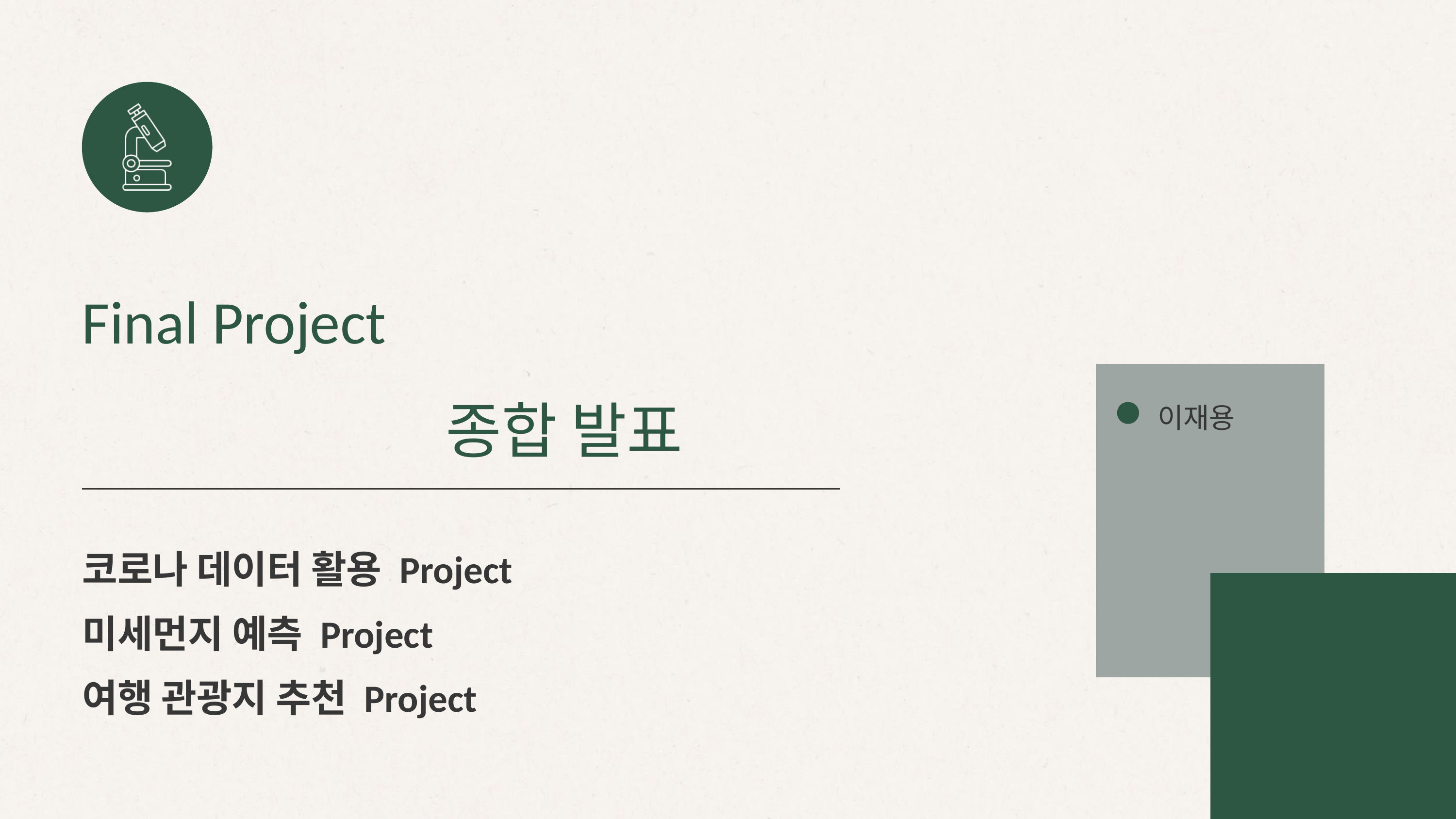

Final Project
					종합 발표

이재용

코로나 데이터 활용 Project
미세먼지 예측 Project
여행 관광지 추천 Project